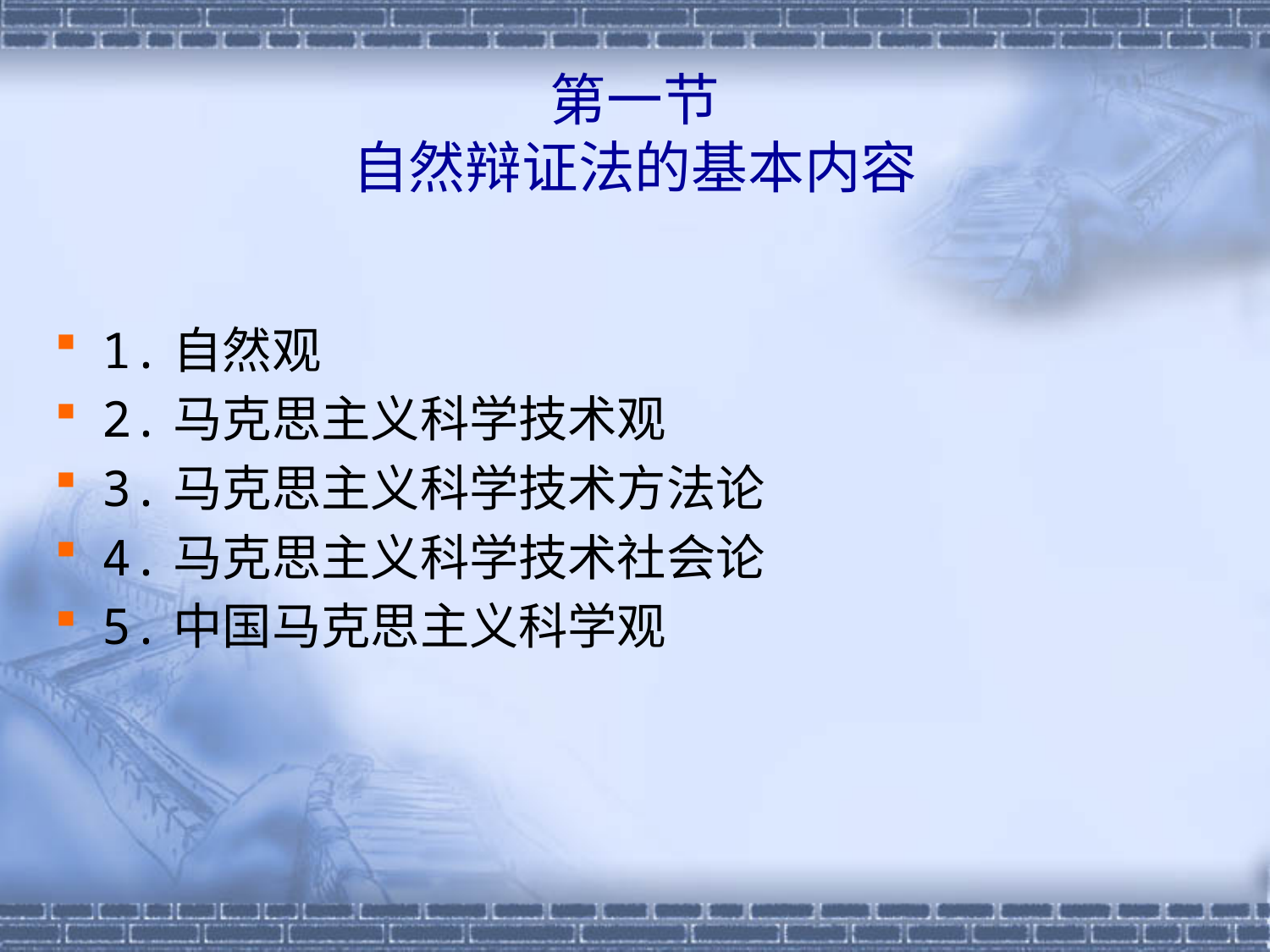

# 第一节 自然辩证法的基本内容

1.自然观
2.马克思主义科学技术观
3.马克思主义科学技术方法论
4.马克思主义科学技术社会论
5.中国马克思主义科学观